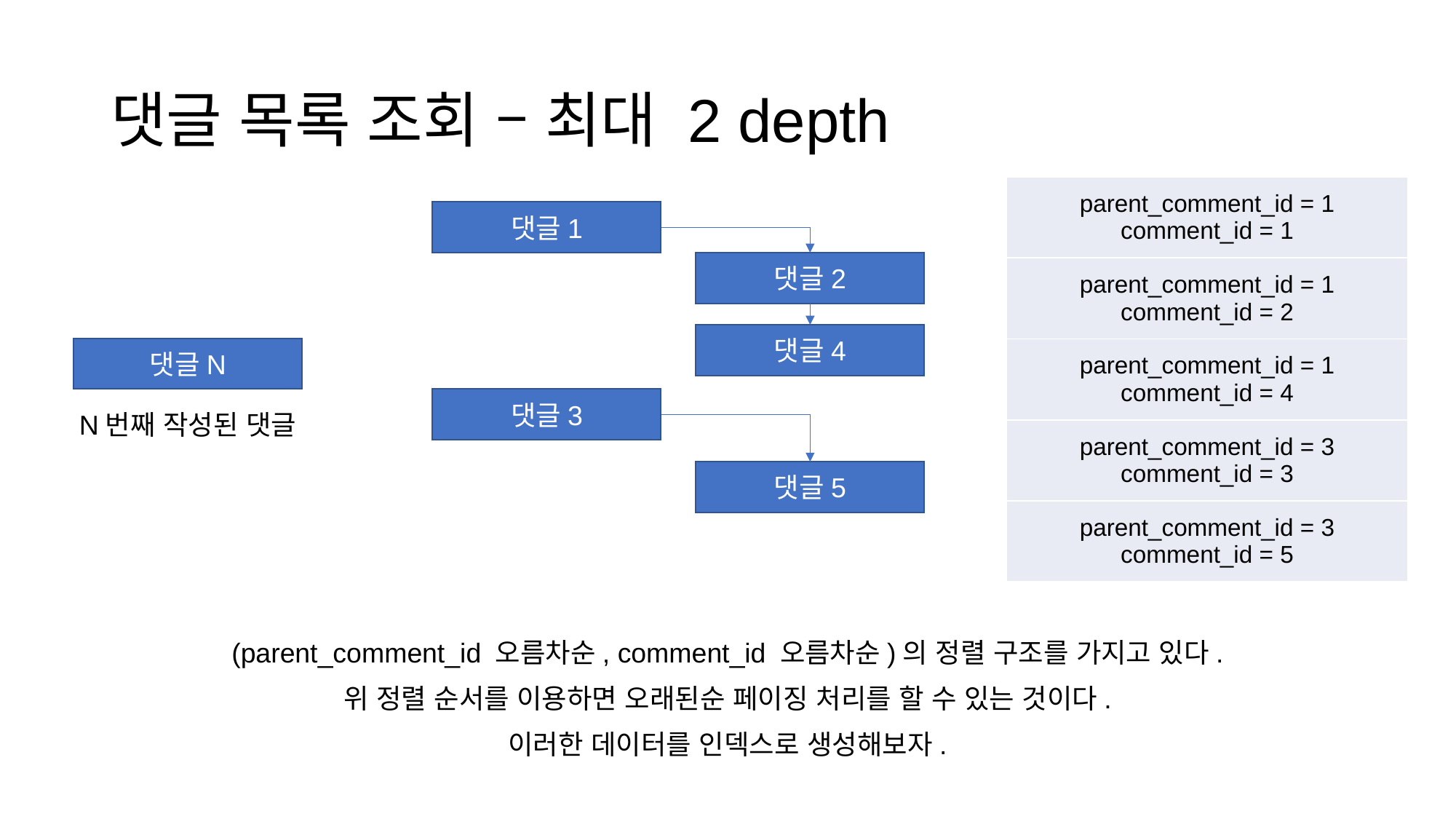

# 댓글 목록 조회 – 최대 2 depth
| parent\_comment\_id = 1 comment\_id = 1 |
| --- |
| parent\_comment\_id = 1 comment\_id = 2 |
| parent\_comment\_id = 1 comment\_id = 4 |
| parent\_comment\_id = 3 comment\_id = 3 |
| parent\_comment\_id = 3 comment\_id = 5 |
댓글1
댓글2
댓글4
댓글N
댓글3
N번째 작성된 댓글
댓글5
(parent_comment_id 오름차순, comment_id 오름차순)의 정렬 구조를 가지고 있다.
위 정렬 순서를 이용하면 오래된순 페이징 처리를 할 수 있는 것이다.
이러한 데이터를 인덱스로 생성해보자.